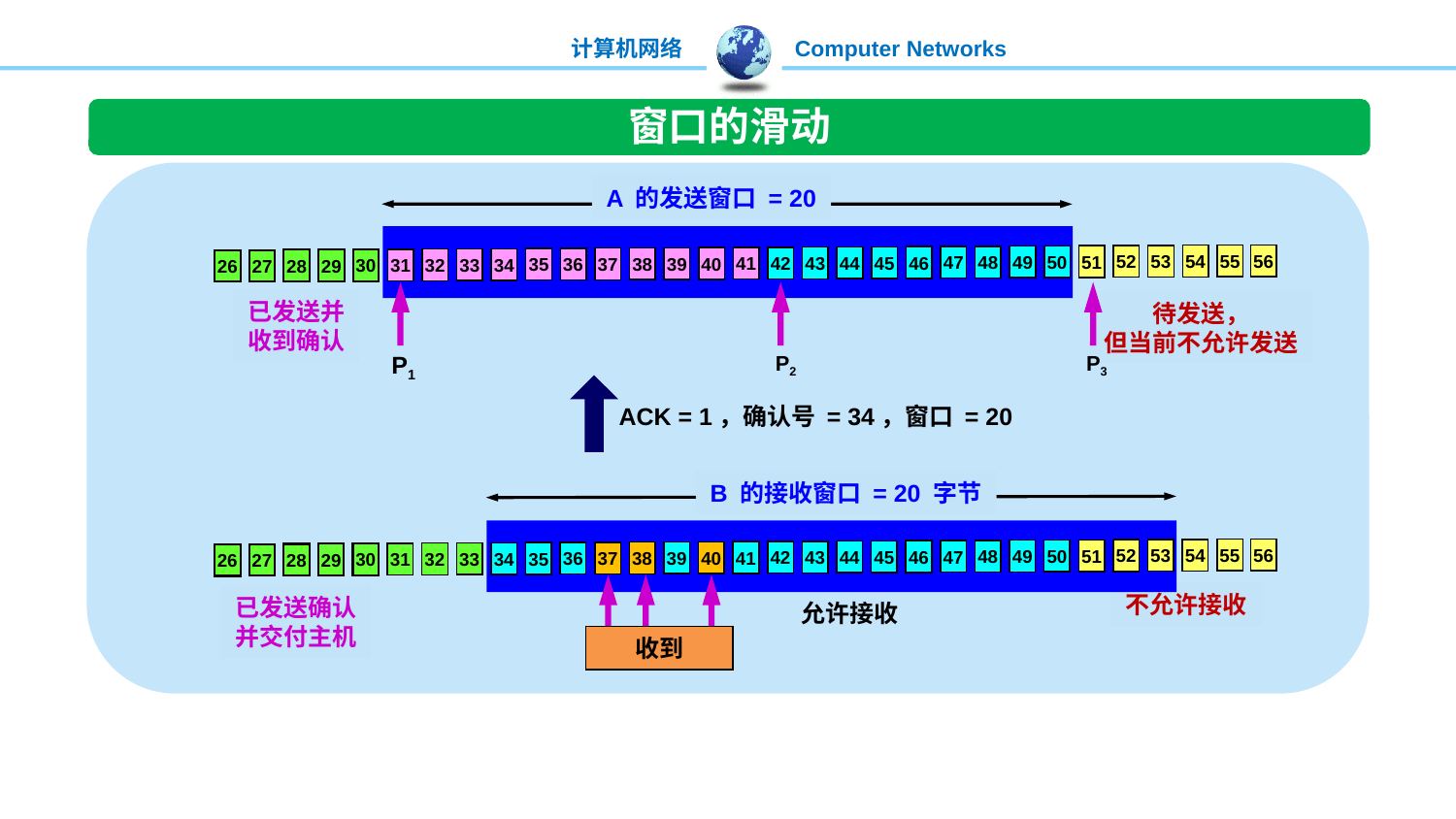

窗口的滑动

A 的发送窗口 = 20

55
56
54
53
52
51
50
49
48
47
46
45
44
43
42
41
40
39
38
37
36
35
34
33
32
31
30
29
28
27
26

P1

P2

P3
已发送并
收到确认
待发送，
但当前不允许发送

ACK = 1，确认号 = 34，窗口 = 20
B 的接收窗口 = 20 字节

允许接收
55
56
54
53
52
51
50
49
48
47
46
45
44
43
42
41
40
39
38
37
36
35
34
33
32
31
30
29
28
27
26

收到
不允许接收
已发送确认
并交付主机